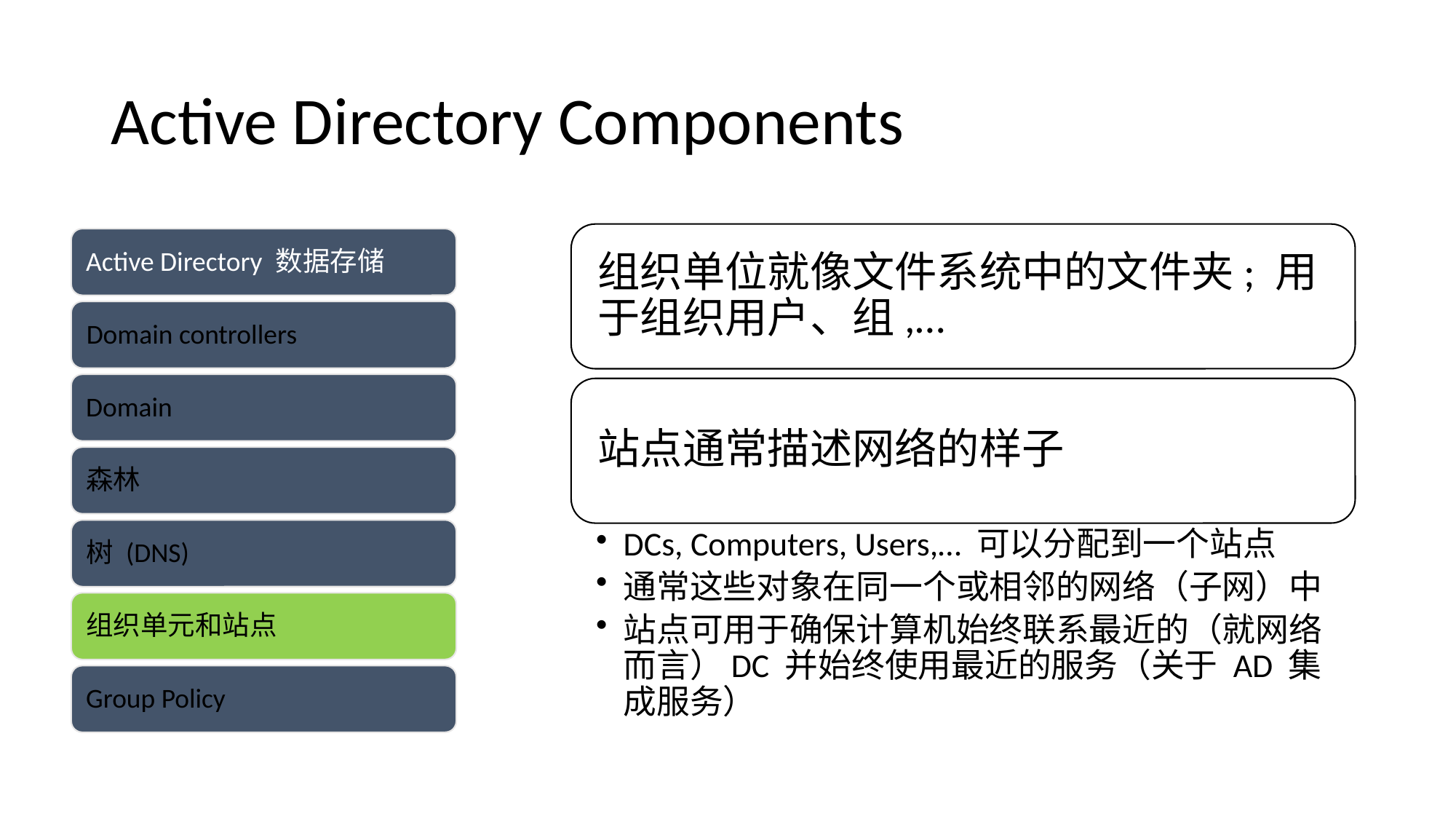

# Active Directory Components
Active Directory 数据存储
Domain controllers
Domain
森林
树 (DNS)
组织单元和站点
Group Policy
组织单位就像文件系统中的文件夹; 用于组织用户、组,…
站点通常描述网络的样子
DCs, Computers, Users,… 可以分配到一个站点
通常这些对象在同一个或相邻的网络（子网）中
站点可用于确保计算机始终联系最近的（就网络而言）DC 并始终使用最近的服务（关于 AD 集成服务）